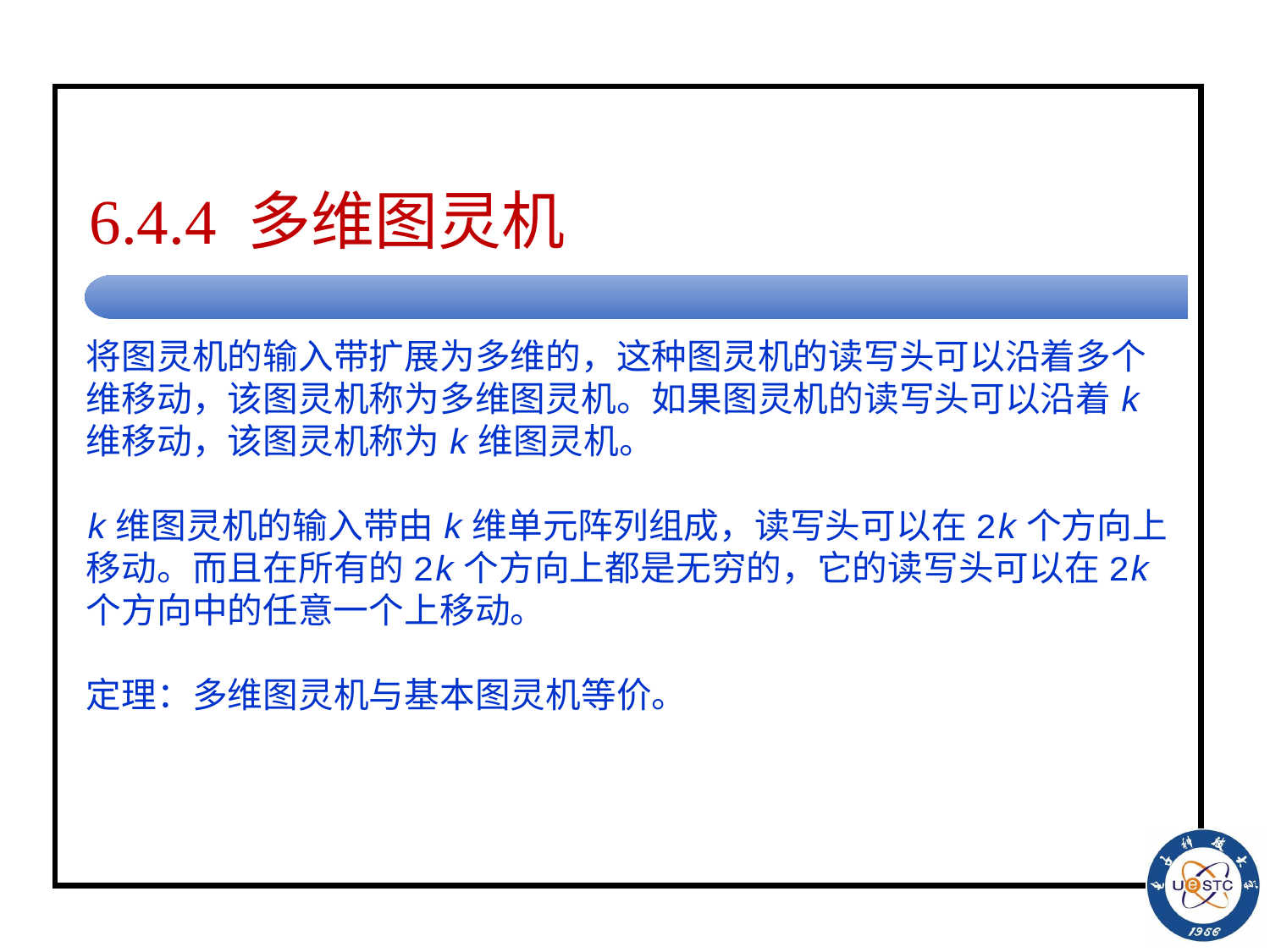

# 6.4.4 多维图灵机
将图灵机的输入带扩展为多维的，这种图灵机的读写头可以沿着多个维移动，该图灵机称为多维图灵机。如果图灵机的读写头可以沿着k维移动，该图灵机称为k维图灵机。

k维图灵机的输入带由k维单元阵列组成，读写头可以在2k个方向上移动。而且在所有的2k个方向上都是无穷的，它的读写头可以在2k个方向中的任意一个上移动。

定理：多维图灵机与基本图灵机等价。